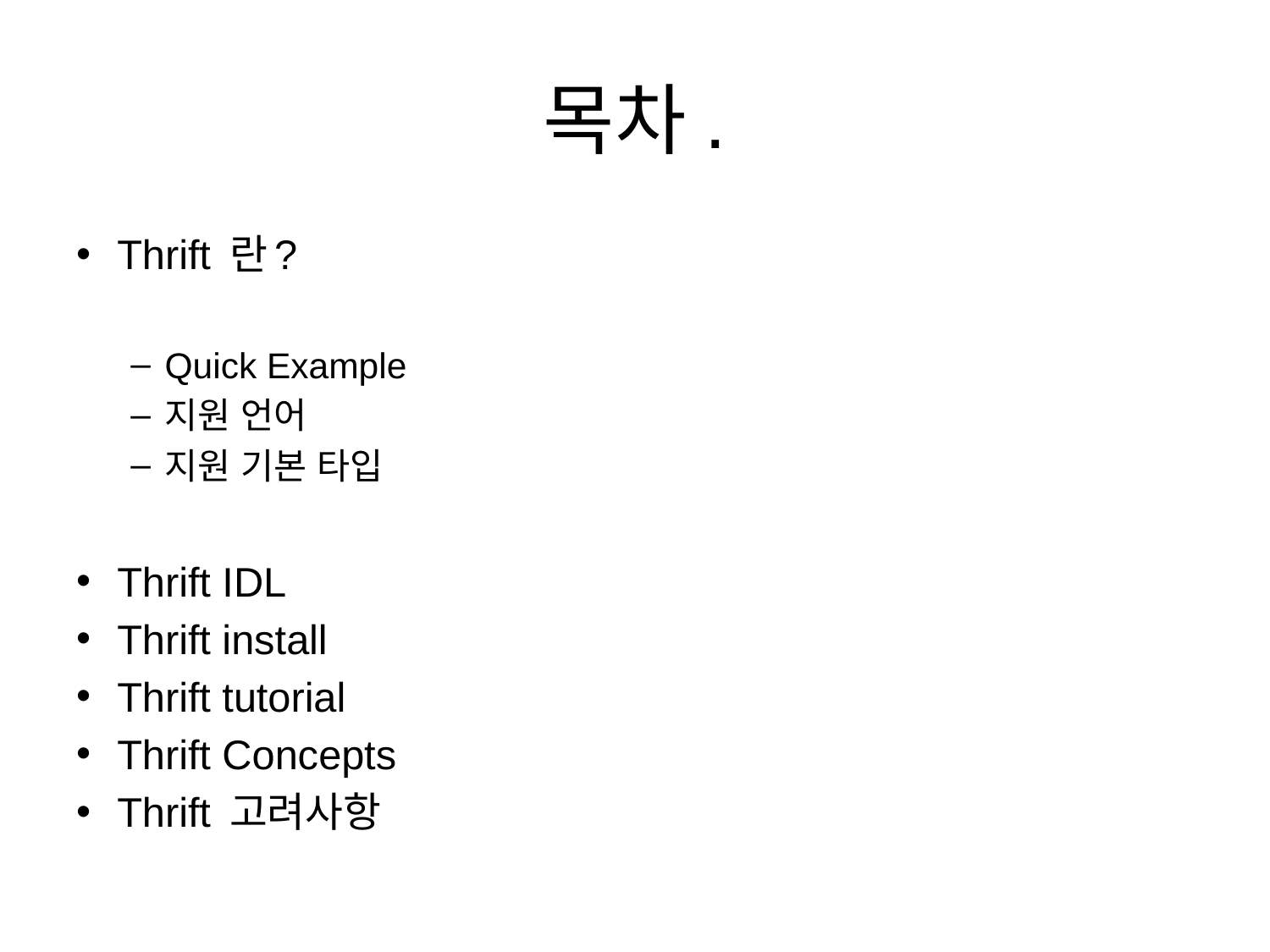

# 목차.
Thrift 란?

Quick Example
지원 언어
지원 기본 타입

Thrift IDL
Thrift install
Thrift tutorial
Thrift Concepts
Thrift 고려사항